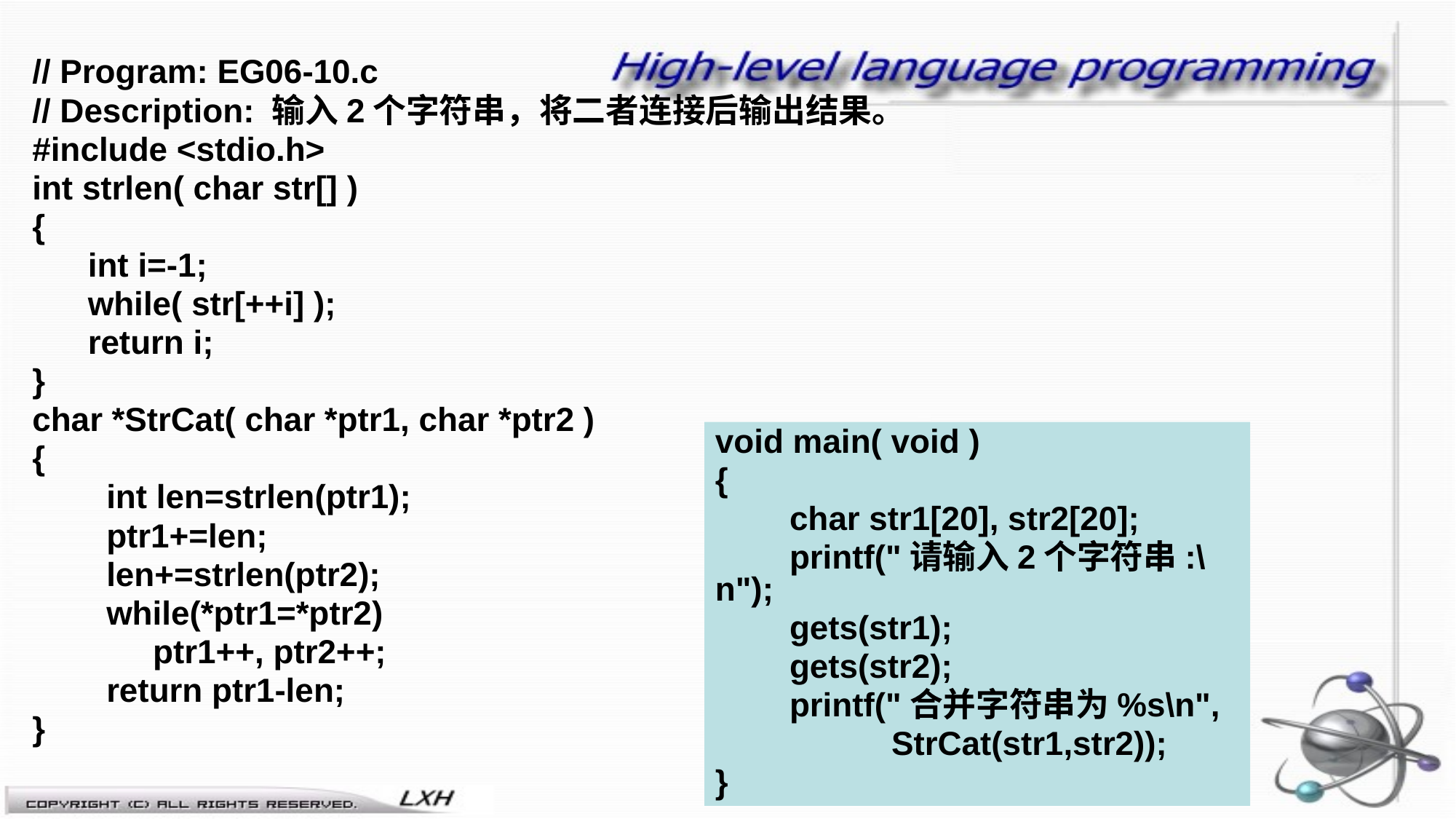

// Program: EG06-10.c
// Description: 输入2个字符串，将二者连接后输出结果。
#include <stdio.h>
int strlen( char str[] )
{
      int i=-1;
      while( str[++i] );
      return i;
}
char *StrCat( char *ptr1, char *ptr2 )
{
        int len=strlen(ptr1);
        ptr1+=len;
        len+=strlen(ptr2);
        while(*ptr1=*ptr2)
             ptr1++, ptr2++;
        return ptr1-len;
}
void main( void )
{
        char str1[20], str2[20];
        printf("请输入2个字符串:\n");
        gets(str1);
        gets(str2);
        printf("合并字符串为%s\n",
                   StrCat(str1,str2));
}